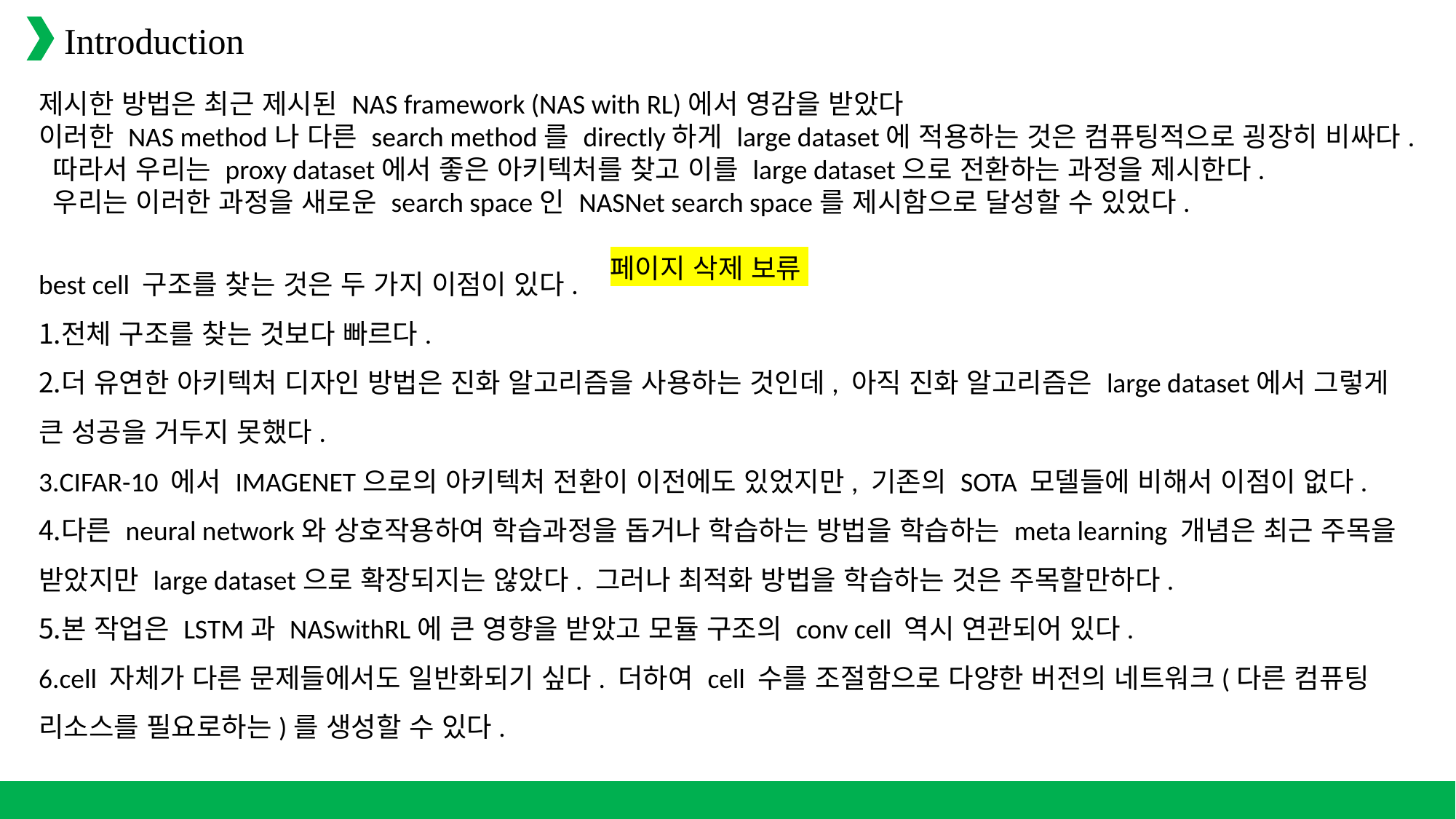

Introduction
제시한 방법은 최근 제시된 NAS framework (NAS with RL)에서 영감을 받았다
이러한 NAS method나 다른 search method를 directly하게 large dataset에 적용하는 것은 컴퓨팅적으로 굉장히 비싸다.
 따라서 우리는 proxy dataset에서 좋은 아키텍처를 찾고 이를 large dataset으로 전환하는 과정을 제시한다.
 우리는 이러한 과정을 새로운 search space인 NASNet search space를 제시함으로 달성할 수 있었다.
best cell 구조를 찾는 것은 두 가지 이점이 있다.
전체 구조를 찾는 것보다 빠르다.
더 유연한 아키텍처 디자인 방법은 진화 알고리즘을 사용하는 것인데, 아직 진화 알고리즘은 large dataset에서 그렇게 큰 성공을 거두지 못했다.
CIFAR-10 에서 IMAGENET으로의 아키텍처 전환이 이전에도 있었지만, 기존의 SOTA 모델들에 비해서 이점이 없다.
다른 neural network와 상호작용하여 학습과정을 돕거나 학습하는 방법을 학습하는 meta learning 개념은 최근 주목을 받았지만 large dataset으로 확장되지는 않았다. 그러나 최적화 방법을 학습하는 것은 주목할만하다.
본 작업은 LSTM과 NASwithRL에 큰 영향을 받았고 모듈 구조의 conv cell 역시 연관되어 있다.
cell 자체가 다른 문제들에서도 일반화되기 싶다. 더하여 cell 수를 조절함으로 다양한 버전의 네트워크(다른 컴퓨팅 리소스를 필요로하는)를 생성할 수 있다.
페이지 삭제 보류